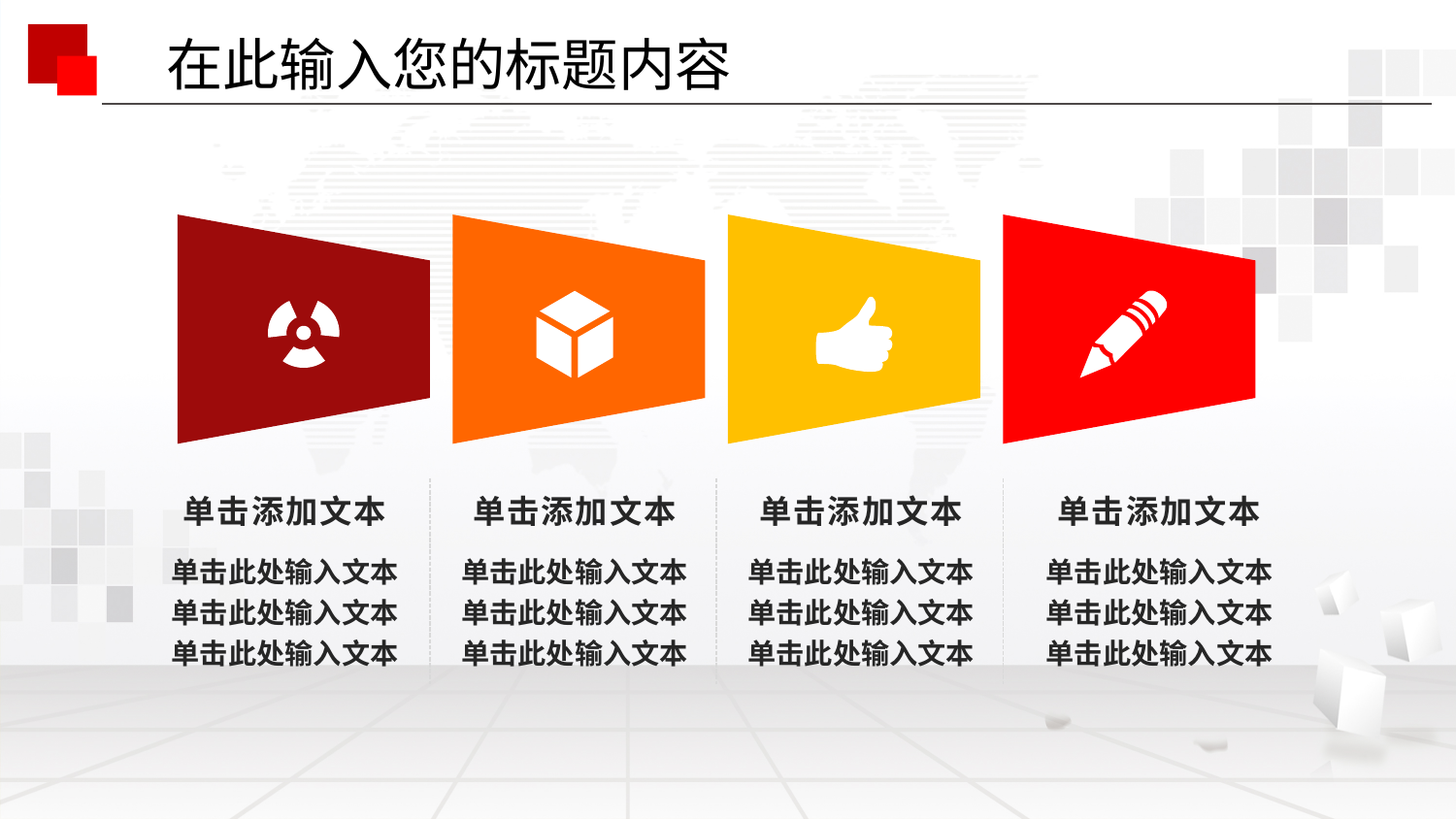

在此输入您的标题内容

单击添加文本
单击此处输入文本
单击此处输入文本
单击此处输入文本
单击添加文本
单击此处输入文本
单击此处输入文本
单击此处输入文本
单击添加文本
单击此处输入文本
单击此处输入文本
单击此处输入文本
单击添加文本
单击此处输入文本
单击此处输入文本
单击此处输入文本